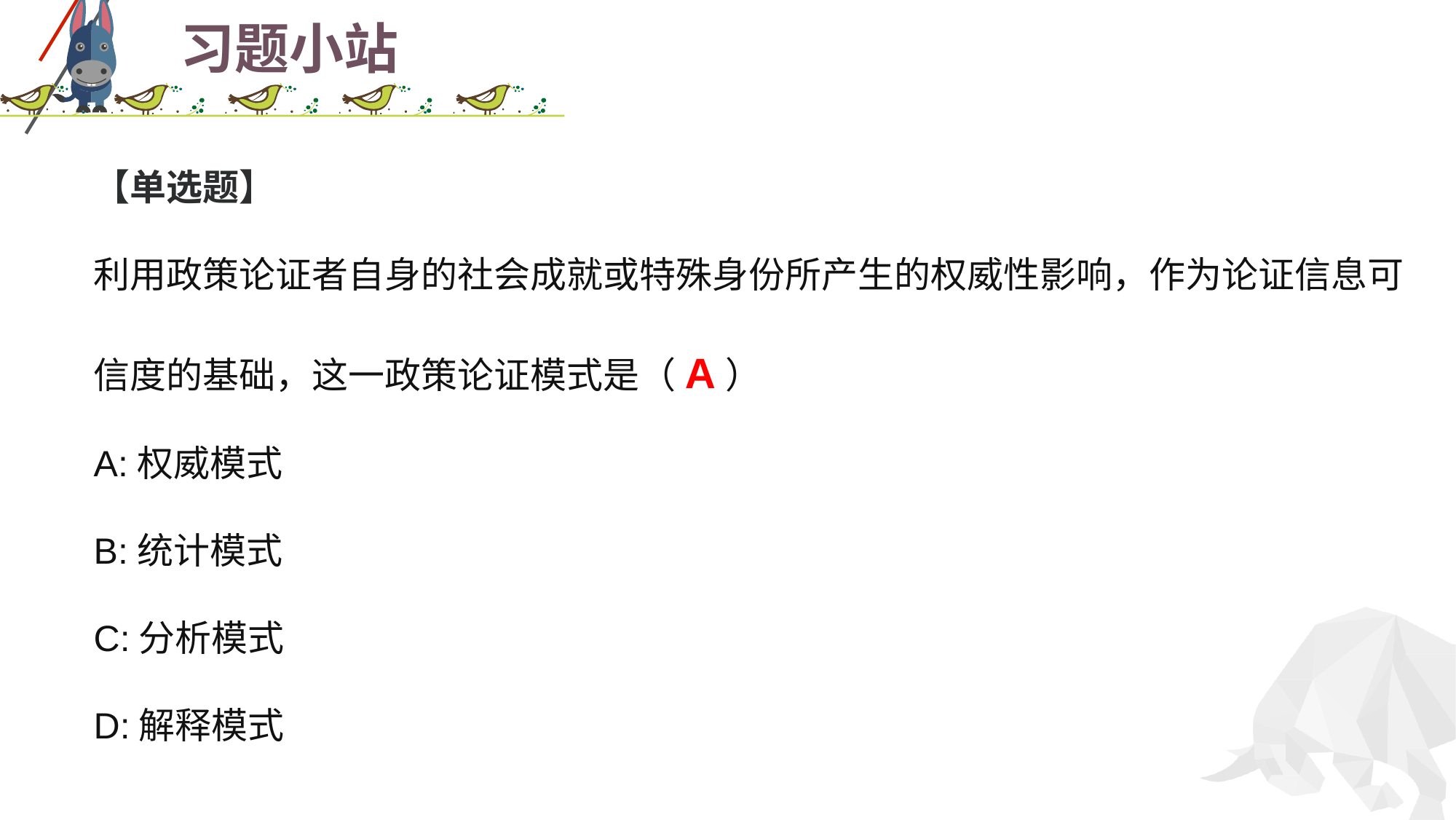

# 习题小站

【单选题】
利用政策论证者自身的社会成就或特殊身份所产生的权威性影响，作为论证信息可信度的基础，这一政策论证模式是（A）
A:权威模式
B:统计模式
C:分析模式
D:解释模式